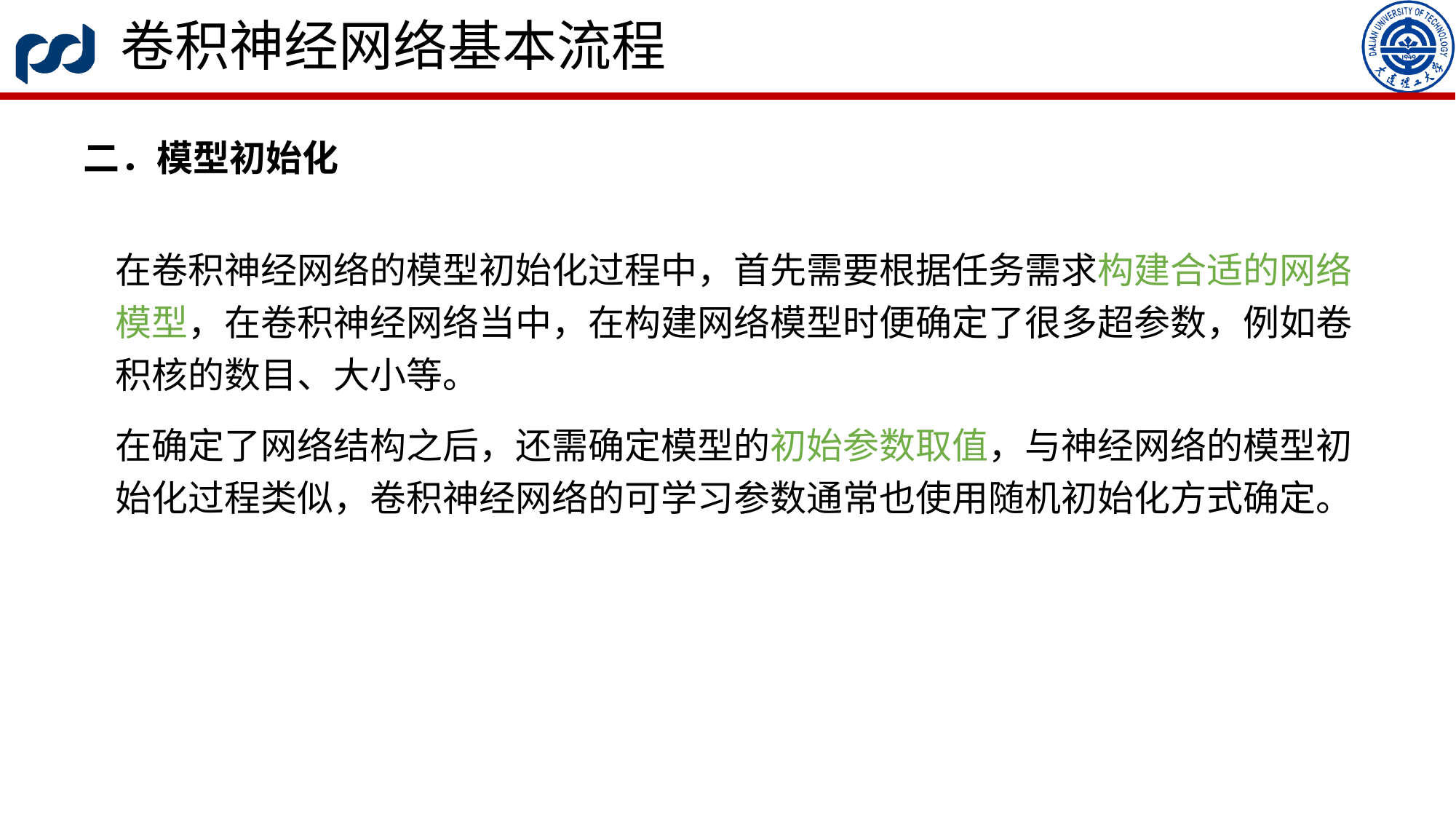

# 卷积神经网络基本流程
二．模型初始化
在卷积神经网络的模型初始化过程中，首先需要根据任务需求构建合适的网络模型，在卷积神经网络当中，在构建网络模型时便确定了很多超参数，例如卷积核的数目、大小等。
在确定了网络结构之后，还需确定模型的初始参数取值，与神经网络的模型初始化过程类似，卷积神经网络的可学习参数通常也使用随机初始化方式确定。